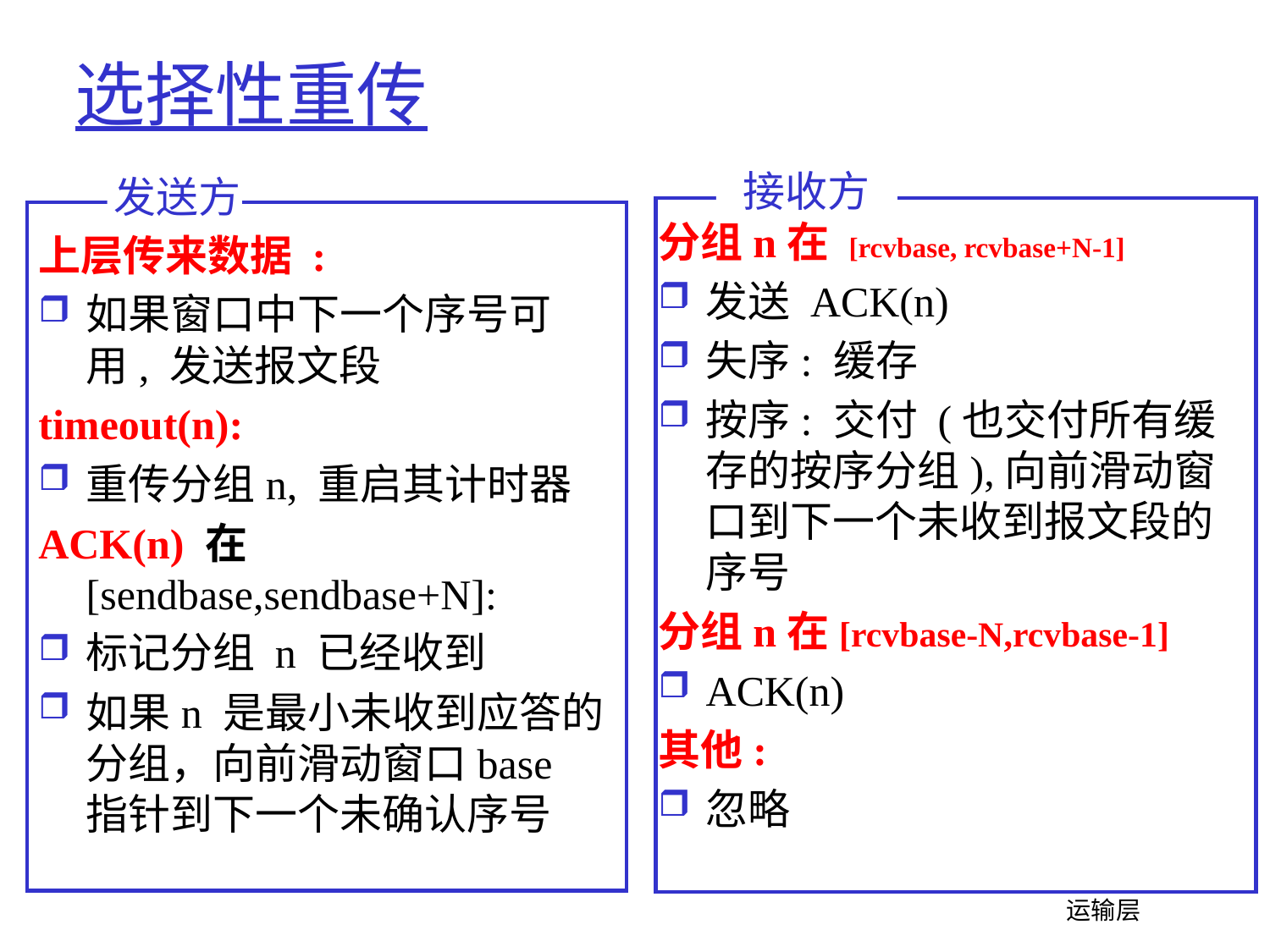

# 选择性重传
接收方

发送方

分组n在 [rcvbase, rcvbase+N-1]
发送 ACK(n)
失序: 缓存
按序: 交付 (也交付所有缓存的按序分组),向前滑动窗口到下一个未收到报文段的序号
分组n在[rcvbase-N,rcvbase-1]
ACK(n)
其他:
忽略
上层传来数据 :
如果窗口中下一个序号可用, 发送报文段
timeout(n):
重传分组n, 重启其计时器
ACK(n) 在[sendbase,sendbase+N]:
标记分组 n 已经收到
如果n 是最小未收到应答的分组，向前滑动窗口base指针到下一个未确认序号
 运输层
60